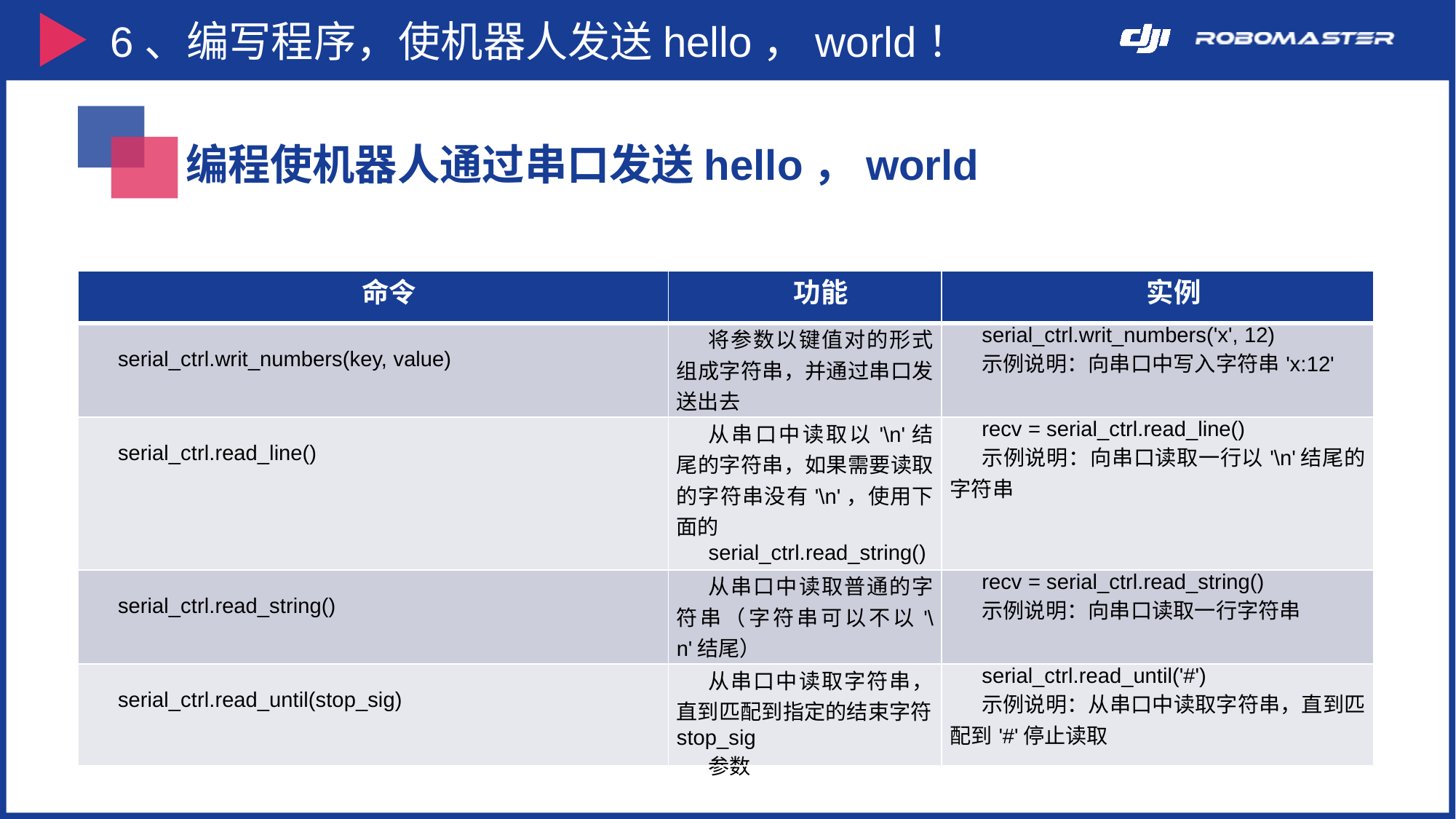

6、编写程序，使机器人发送hello，world！

编程使机器人通过串口发送hello，world

| 命令 | 功能 | 实例 |
| --- | --- | --- |
| serial\_ctrl.writ\_numbers(key, value) | 将参数以键值对的形式组成字符串，并通过串口发送出去 | serial\_ctrl.writ\_numbers('x', 12) 示例说明：向串口中写入字符串'x:12' |
| serial\_ctrl.read\_line() | 从串口中读取以'\n'结尾的字符串，如果需要读取的字符串没有'\n'，使用下面的 serial\_ctrl.read\_string()函数 | recv = serial\_ctrl.read\_line() 示例说明：向串口读取一行以'\n'结尾的字符串 |
| serial\_ctrl.read\_string() | 从串口中读取普通的字符串（字符串可以不以'\n'结尾） | recv = serial\_ctrl.read\_string() 示例说明：向串口读取一行字符串 |
| serial\_ctrl.read\_until(stop\_sig) | 从串口中读取字符串，直到匹配到指定的结束字符stop\_sig 参数 | serial\_ctrl.read\_until('#') 示例说明：从串口中读取字符串，直到匹配到'#'停止读取 |
●首先我们先看一下RoboMaster BP有关串口的命令集，大概有关发送和接收有以下这7个函数可以供我们使用。